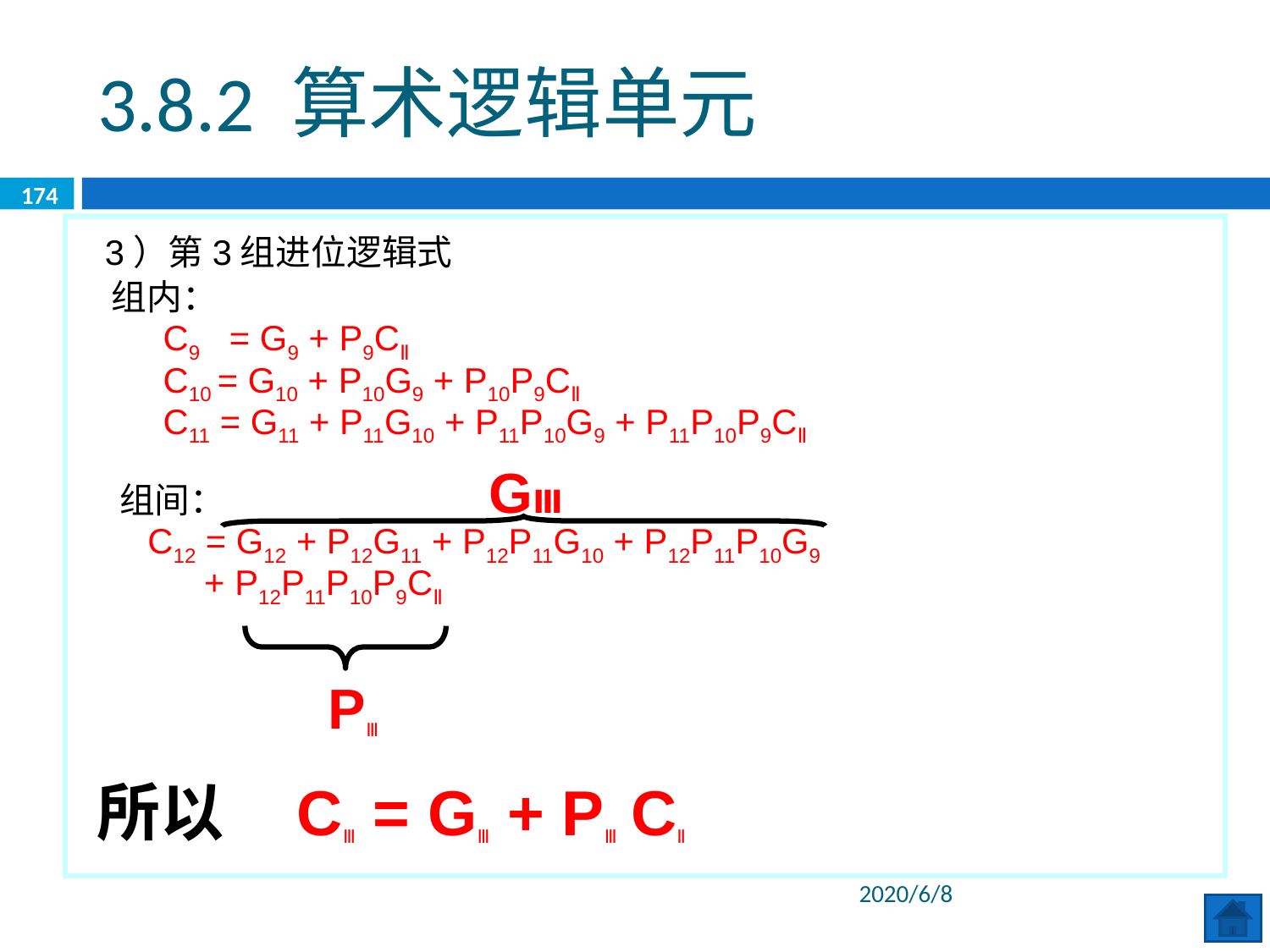

3.8.2 算术逻辑单元
174

 3）第3组进位逻辑式
  组内：
   　C9   = G9 + P9CⅡ
  　 C10 = G10 + P10G9 + P10P9CⅡ
   　C11 = G11 + P11G10 + P11P10G9 + P11P10P9CⅡ

   组间：
 　C12 = G12 + P12G11 + P12P11G10 + P12P11P10G9
            + P12P11P10P9CⅡ

GⅢ

PⅢ
所以    CⅢ = GⅢ + PⅢ CⅡ
2020/6/8